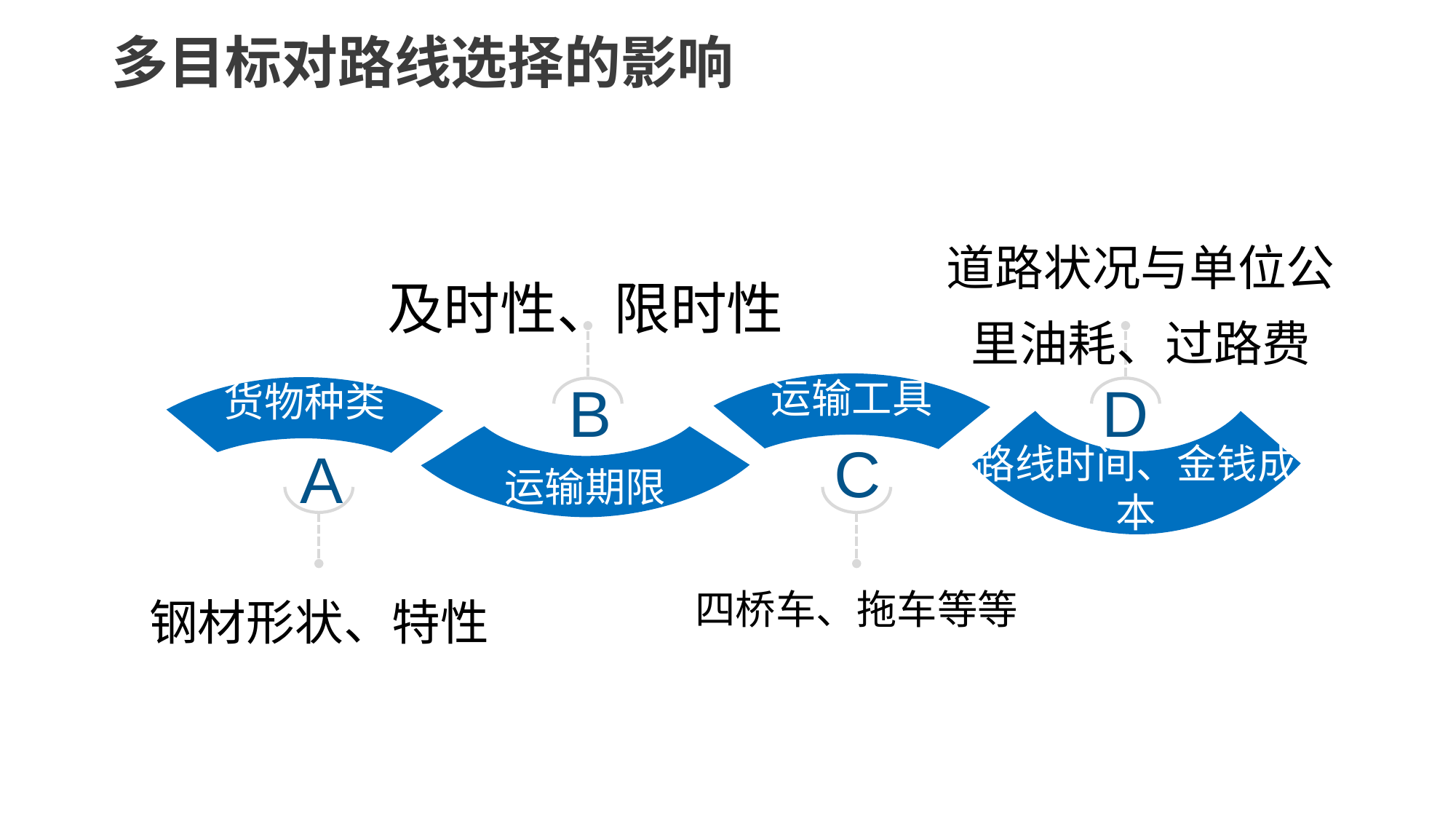

多目标对路线选择的影响
道路状况与单位公里油耗、过路费
及时性、限时性

运输工具
货物种类
B
D
路线时间、金钱成本
运输期限
C
A

四桥车、拖车等等
钢材形状、特性